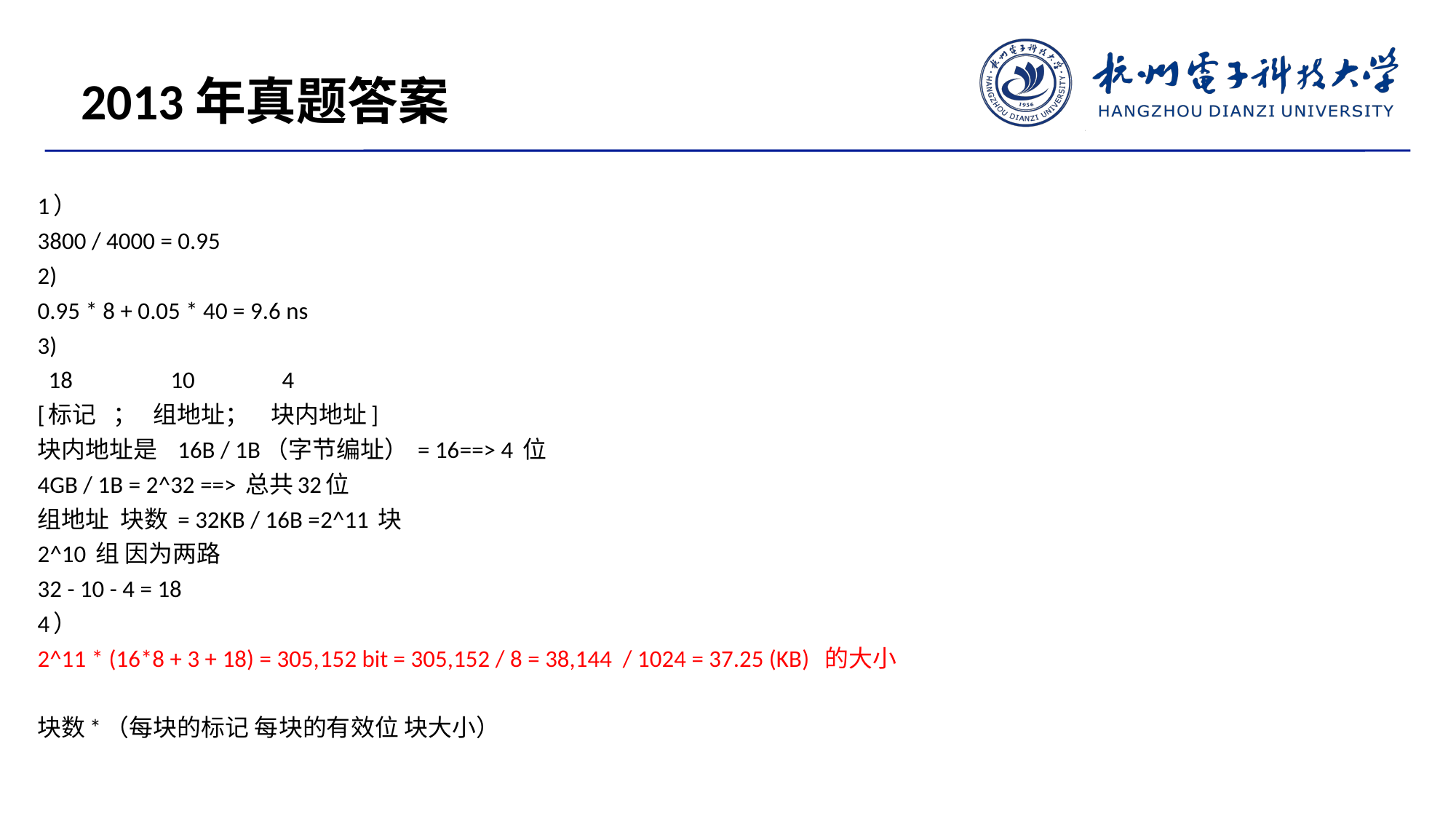

2013年真题答案
1）
3800 / 4000 = 0.95
2)
0.95 * 8 + 0.05 * 40 = 9.6 ns
3)
  18                  10                4
[标记   ；   组地址；    块内地址]
块内地址是   16B / 1B（字节编址） = 16==> 4 位
4GB / 1B = 2^32 ==> 总共32位
组地址  块数 = 32KB / 16B =2^11 块
2^10 组 因为两路
32 - 10 - 4 = 18
4）
2^11 * (16*8 + 3 + 18) = 305,152 bit = 305,152 / 8 = 38,144  / 1024 = 37.25 (KB)  的大小

块数*（每块的标记 每块的有效位 块大小）